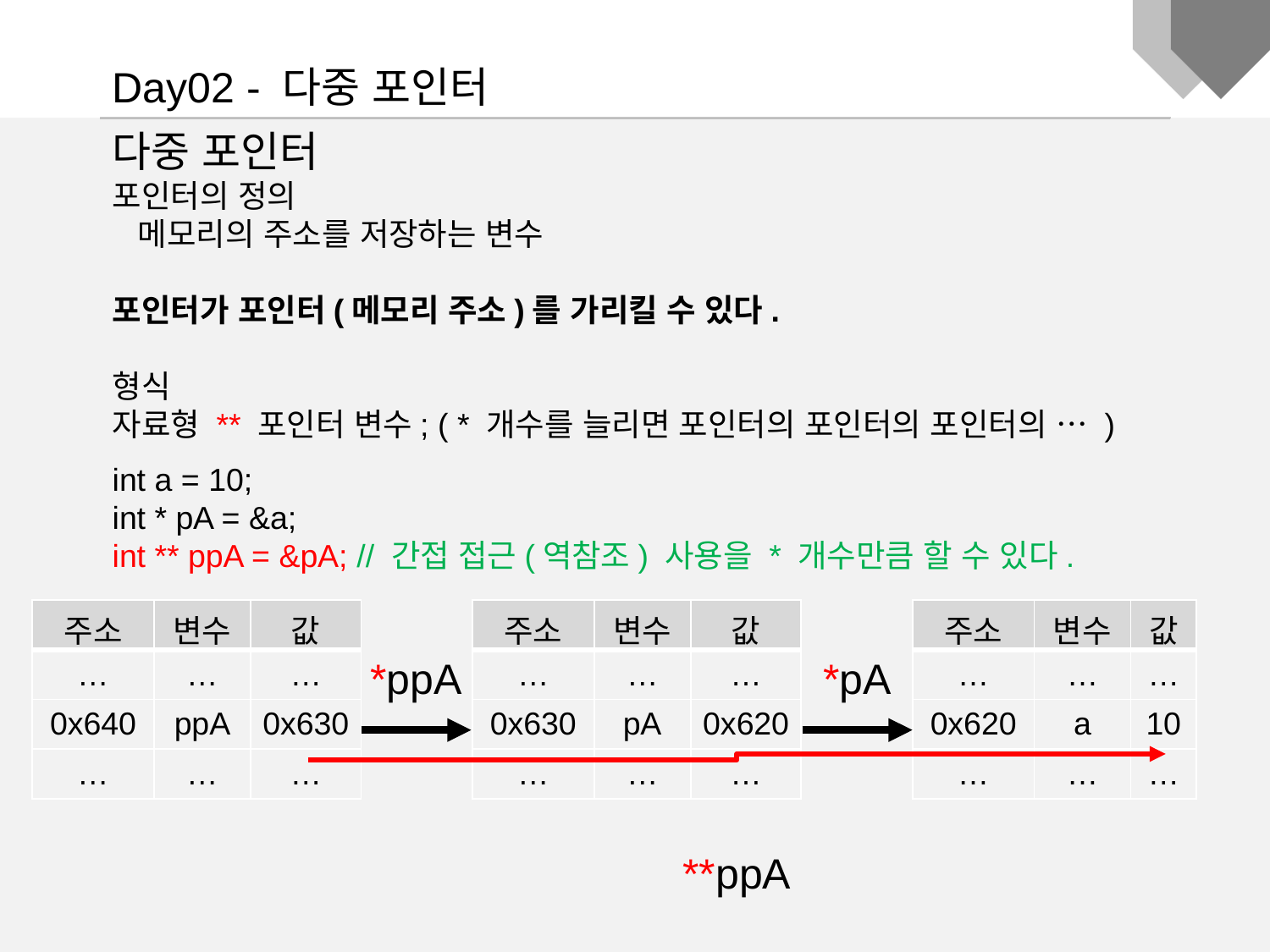

Day02 - 다중 포인터
다중 포인터
포인터의 정의
  메모리의 주소를 저장하는 변수

포인터가 포인터(메모리 주소)를 가리킬 수 있다.

형식
자료형 ** 포인터 변수; ( * 개수를 늘리면 포인터의 포인터의 포인터의 … )
int a = 10;
int * pA = &a;
int ** ppA = &pA; // 간접 접근(역참조) 사용을 * 개수만큼 할 수 있다.
| 주소 | 변수 | 값 |
| --- | --- | --- |
| … | … | … |
| 0x640 | ppA | 0x630 |
| … | … | … |
| 주소 | 변수 | 값 |
| --- | --- | --- |
| … | … | … |
| 0x630 | pA | 0x620 |
| … | … | … |
| 주소 | 변수 | 값 |
| --- | --- | --- |
| … | … | … |
| 0x620 | a | 10 |
| … | … | … |
*ppA
*pA
**ppA